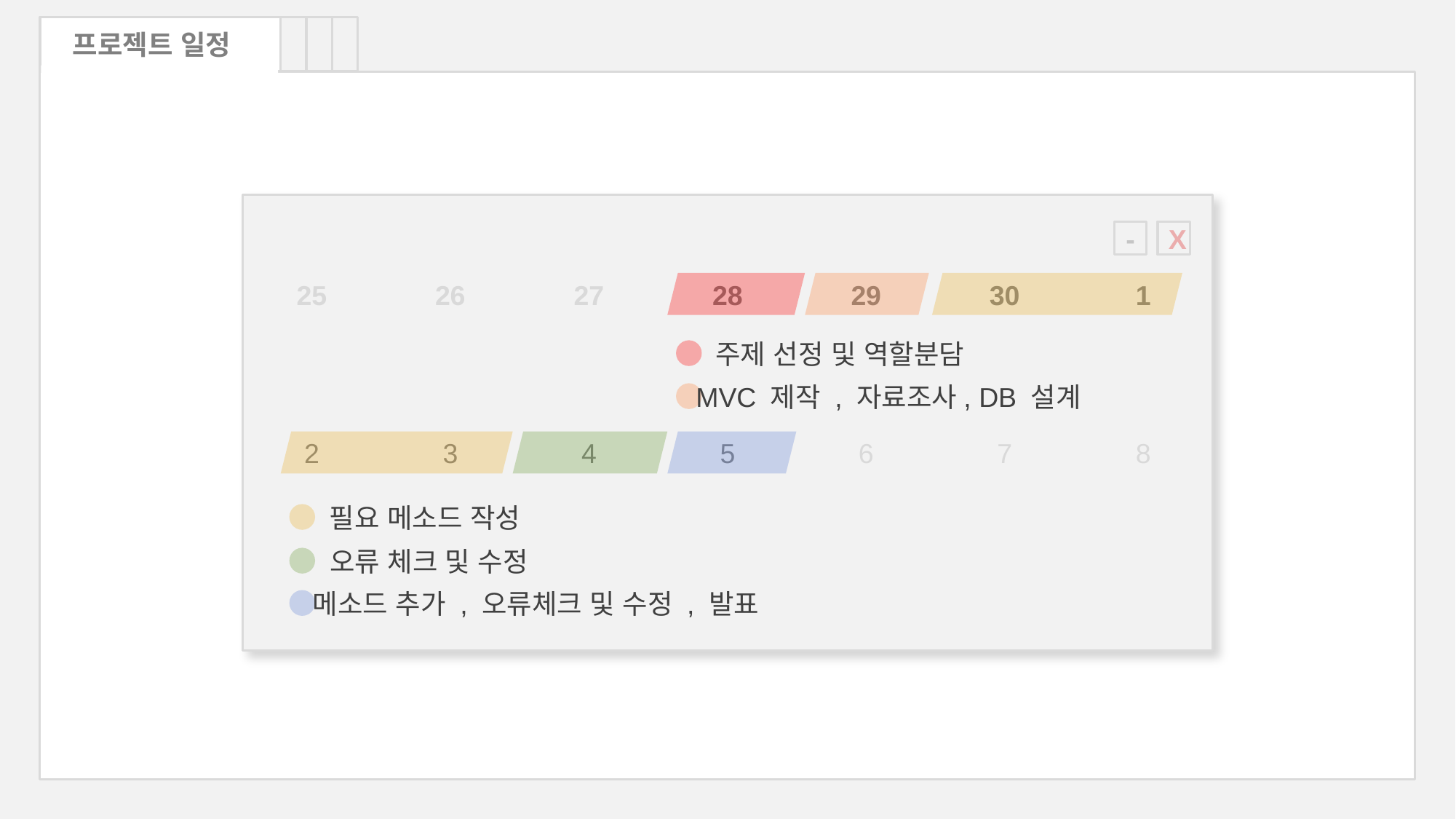

프로젝트 일정

-
X

| 25 | 26 | 27 | 28 | 29 | 30 | 1 |
| --- | --- | --- | --- | --- | --- | --- |
| 2 | 3 | 4 | 5 | 6 | 7 | 8 |
주제 선정 및 역할분담

MVC 제작 , 자료조사, DB 설계

필요 메소드 작성

오류 체크 및 수정

메소드 추가 , 오류체크 및 수정 , 발표